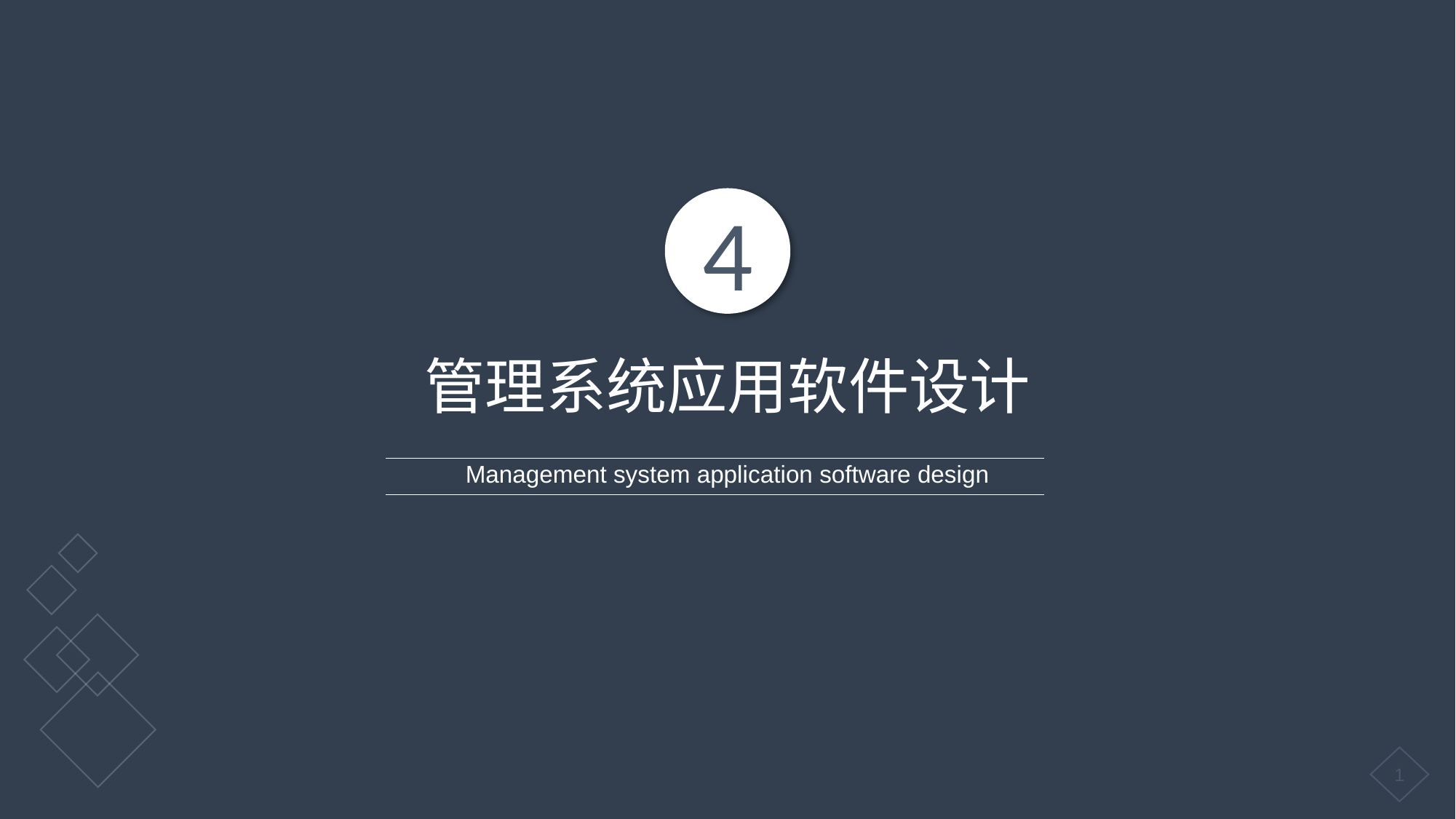

4
管理系统应用软件设计
Management system application software design

1